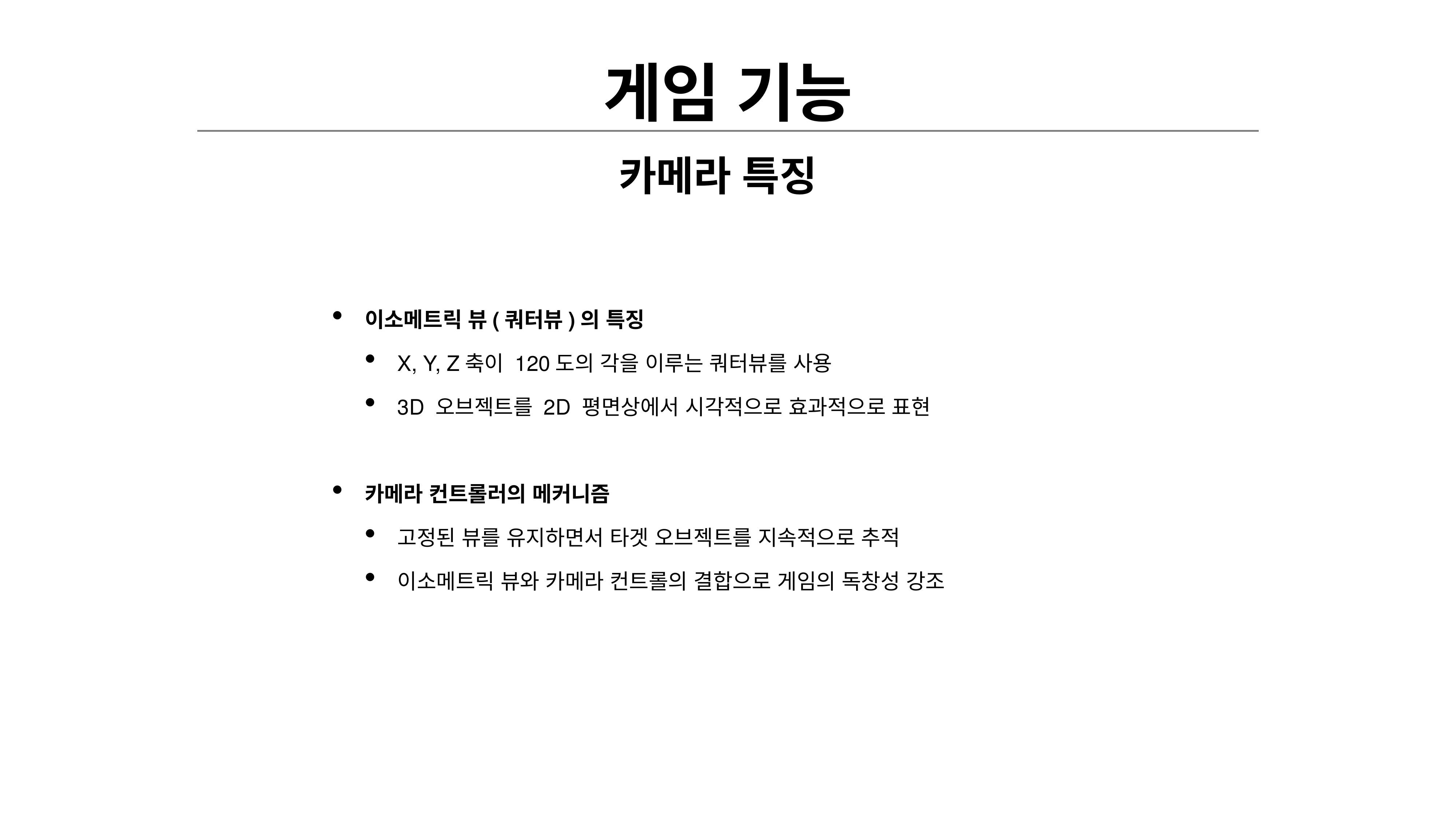

# 게임 기능
카메라 특징
이소메트릭 뷰(쿼터뷰)의 특징
X, Y, Z축이 120도의 각을 이루는 쿼터뷰를 사용
3D 오브젝트를 2D 평면상에서 시각적으로 효과적으로 표현

카메라 컨트롤러의 메커니즘
고정된 뷰를 유지하면서 타겟 오브젝트를 지속적으로 추적
이소메트릭 뷰와 카메라 컨트롤의 결합으로 게임의 독창성 강조